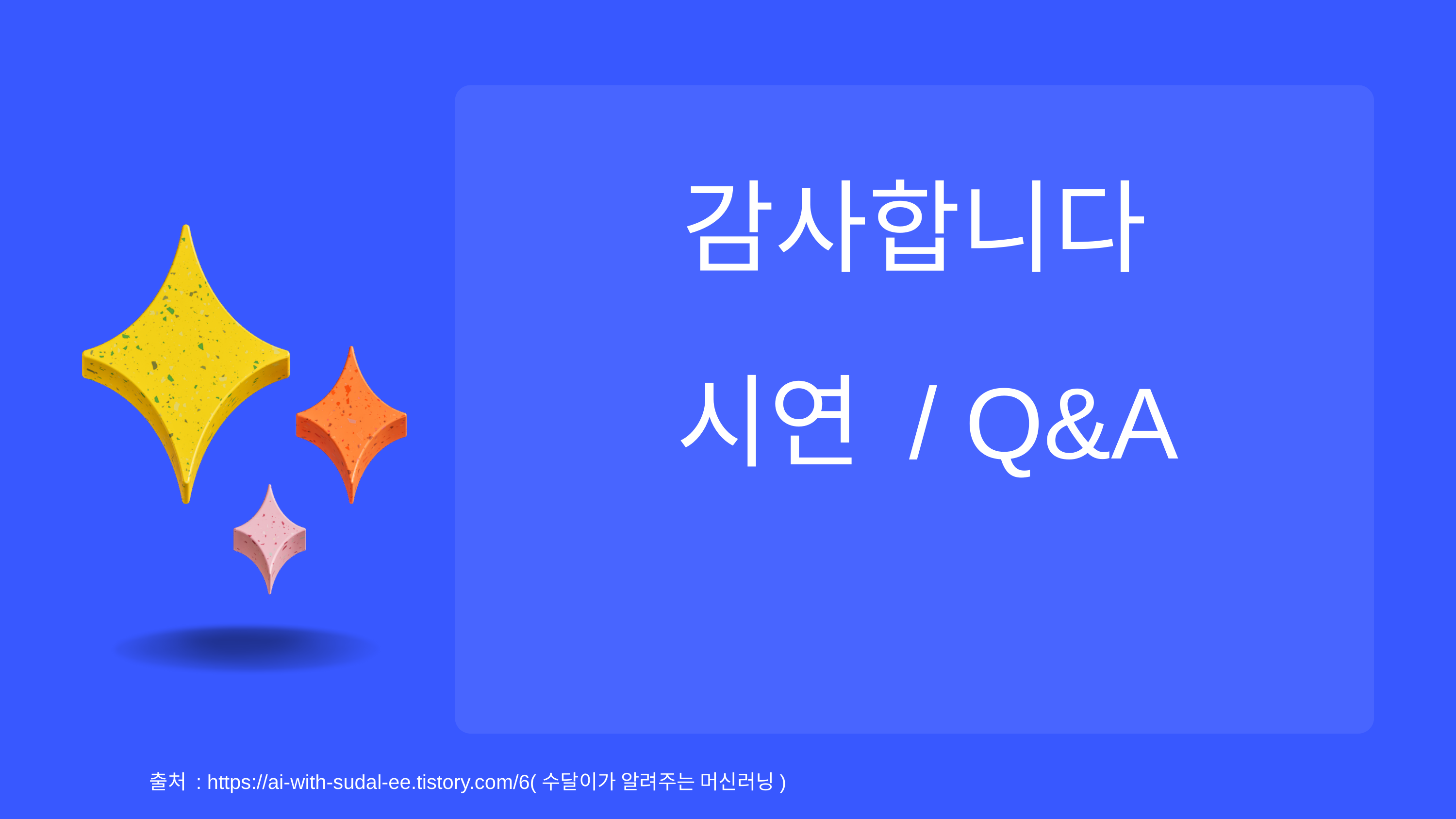

감사합니다

시연 / Q&A

출처 : https://ai-with-sudal-ee.tistory.com/6(수달이가 알려주는 머신러닝)